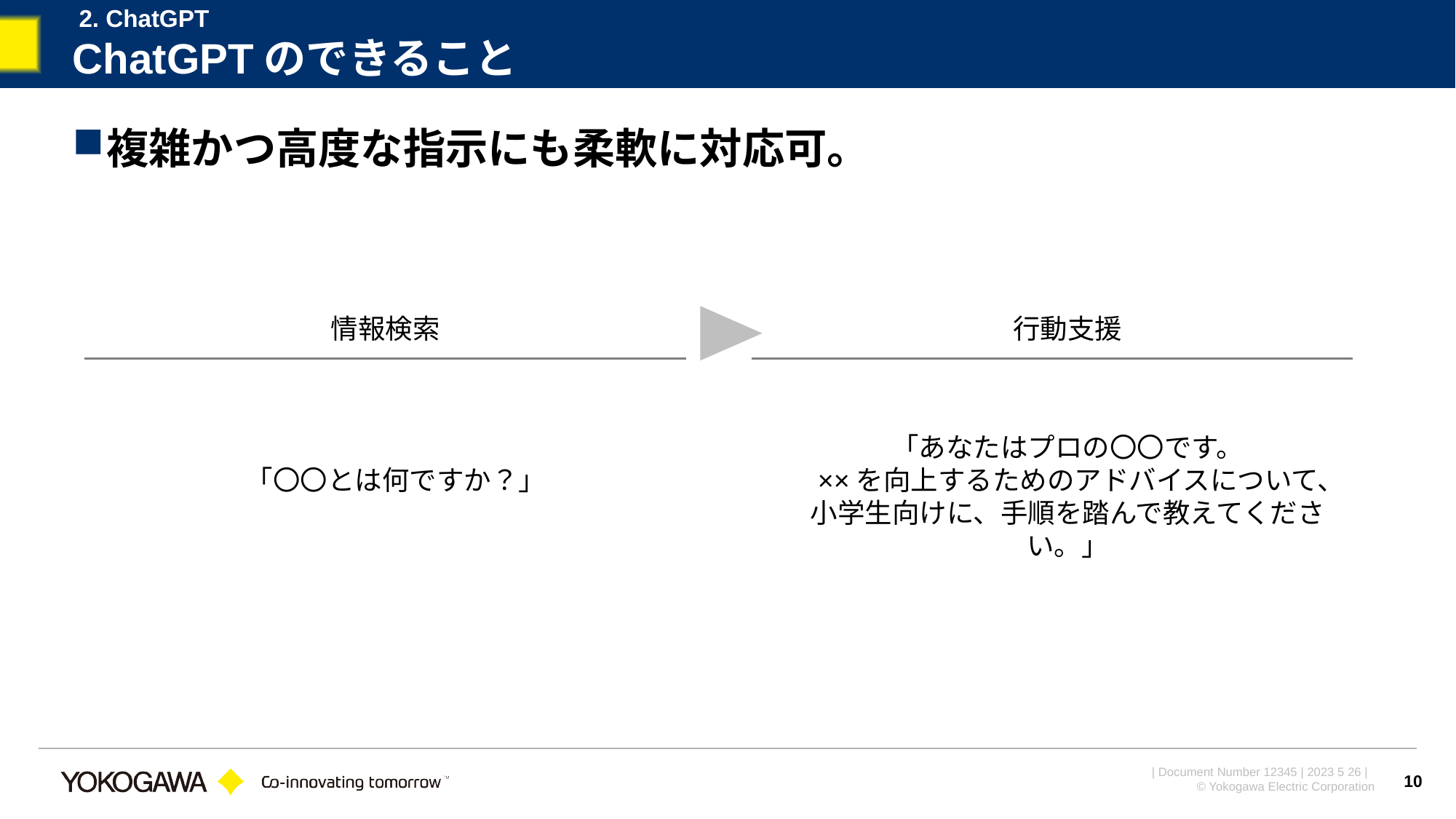

2. ChatGPT
# ChatGPTのできること
複雑かつ高度な指示にも柔軟に対応可。

情報検索
行動支援
「あなたはプロの〇〇です。
××を向上するためのアドバイスについて、
小学生向けに、手順を踏んで教えてください。」
「〇〇とは何ですか？」
10